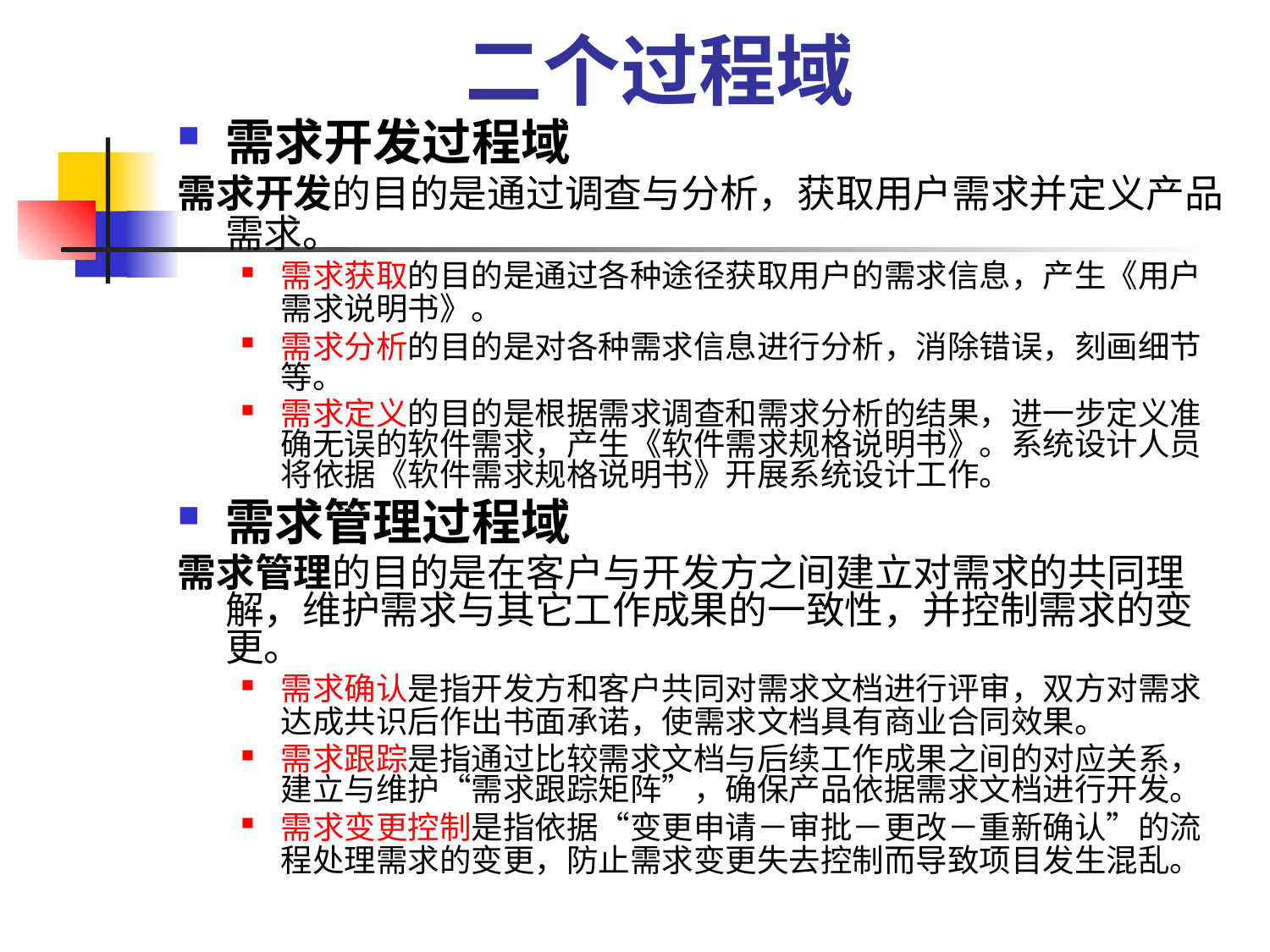

二个过程域
需求开发过程域
需求开发的目的是通过调查与分析，获取用户需求并定义产品需求。
需求获取的目的是通过各种途径获取用户的需求信息，产生《用户需求说明书》。
需求分析的目的是对各种需求信息进行分析，消除错误，刻画细节等。
需求定义的目的是根据需求调查和需求分析的结果，进一步定义准确无误的软件需求，产生《软件需求规格说明书》。系统设计人员将依据《软件需求规格说明书》开展系统设计工作。
需求管理过程域
需求管理的目的是在客户与开发方之间建立对需求的共同理解，维护需求与其它工作成果的一致性，并控制需求的变更。
需求确认是指开发方和客户共同对需求文档进行评审，双方对需求达成共识后作出书面承诺，使需求文档具有商业合同效果。
需求跟踪是指通过比较需求文档与后续工作成果之间的对应关系，建立与维护“需求跟踪矩阵”，确保产品依据需求文档进行开发。
需求变更控制是指依据“变更申请－审批－更改－重新确认”的流程处理需求的变更，防止需求变更失去控制而导致项目发生混乱。